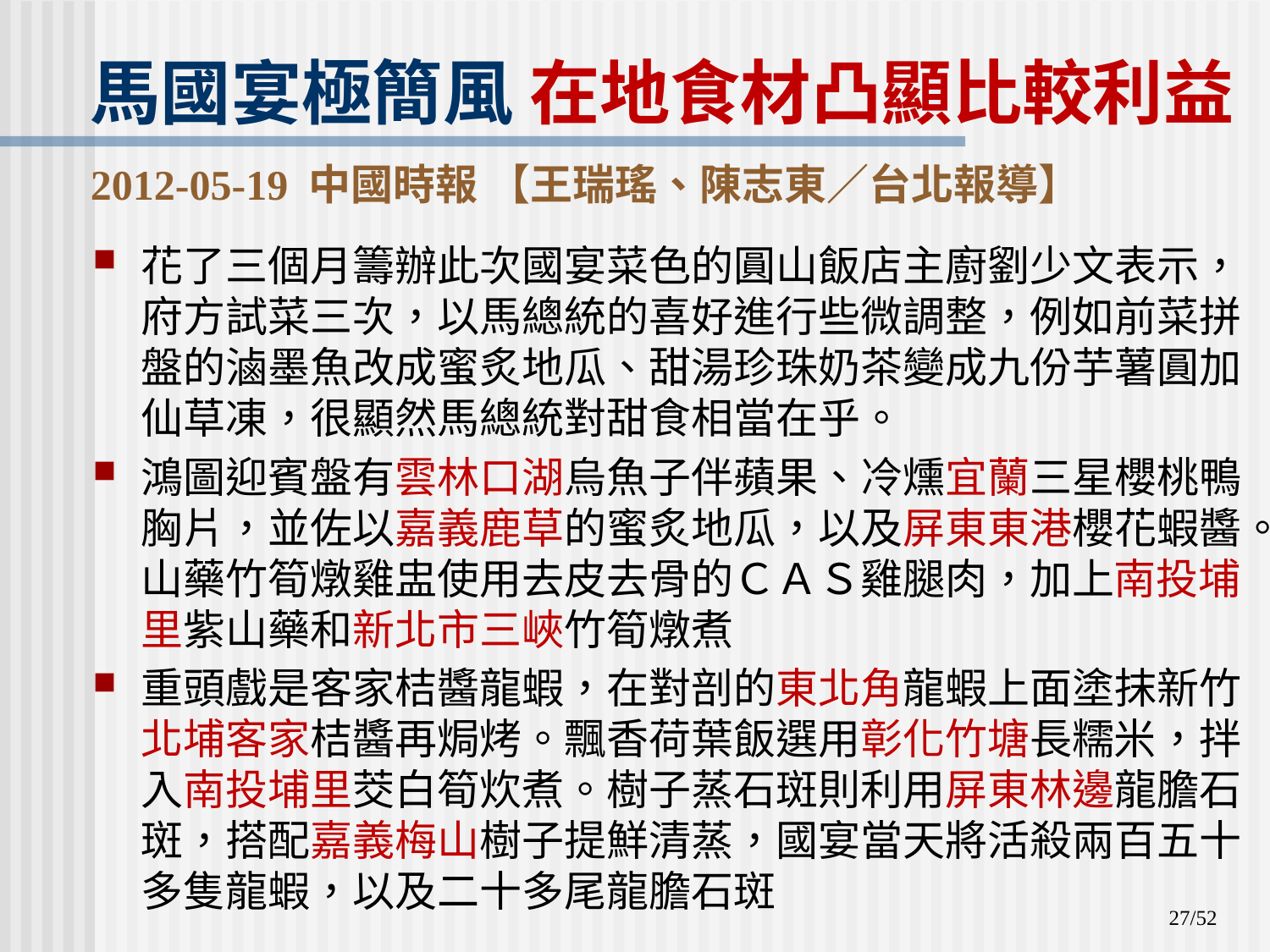

# 馬國宴極簡風 在地食材凸顯比較利益 2012-05-19 中國時報 【王瑞瑤、陳志東／台北報導】
花了三個月籌辦此次國宴菜色的圓山飯店主廚劉少文表示，府方試菜三次，以馬總統的喜好進行些微調整，例如前菜拼盤的滷墨魚改成蜜炙地瓜、甜湯珍珠奶茶變成九份芋薯圓加仙草凍，很顯然馬總統對甜食相當在乎。
鴻圖迎賓盤有雲林口湖烏魚子伴蘋果、冷燻宜蘭三星櫻桃鴨胸片，並佐以嘉義鹿草的蜜炙地瓜，以及屏東東港櫻花蝦醬。山藥竹筍燉雞盅使用去皮去骨的ＣＡＳ雞腿肉，加上南投埔里紫山藥和新北市三峽竹筍燉煮
重頭戲是客家桔醬龍蝦，在對剖的東北角龍蝦上面塗抹新竹北埔客家桔醬再焗烤。飄香荷葉飯選用彰化竹塘長糯米，拌入南投埔里茭白筍炊煮。樹子蒸石斑則利用屏東林邊龍膽石斑，搭配嘉義梅山樹子提鮮清蒸，國宴當天將活殺兩百五十多隻龍蝦，以及二十多尾龍膽石斑